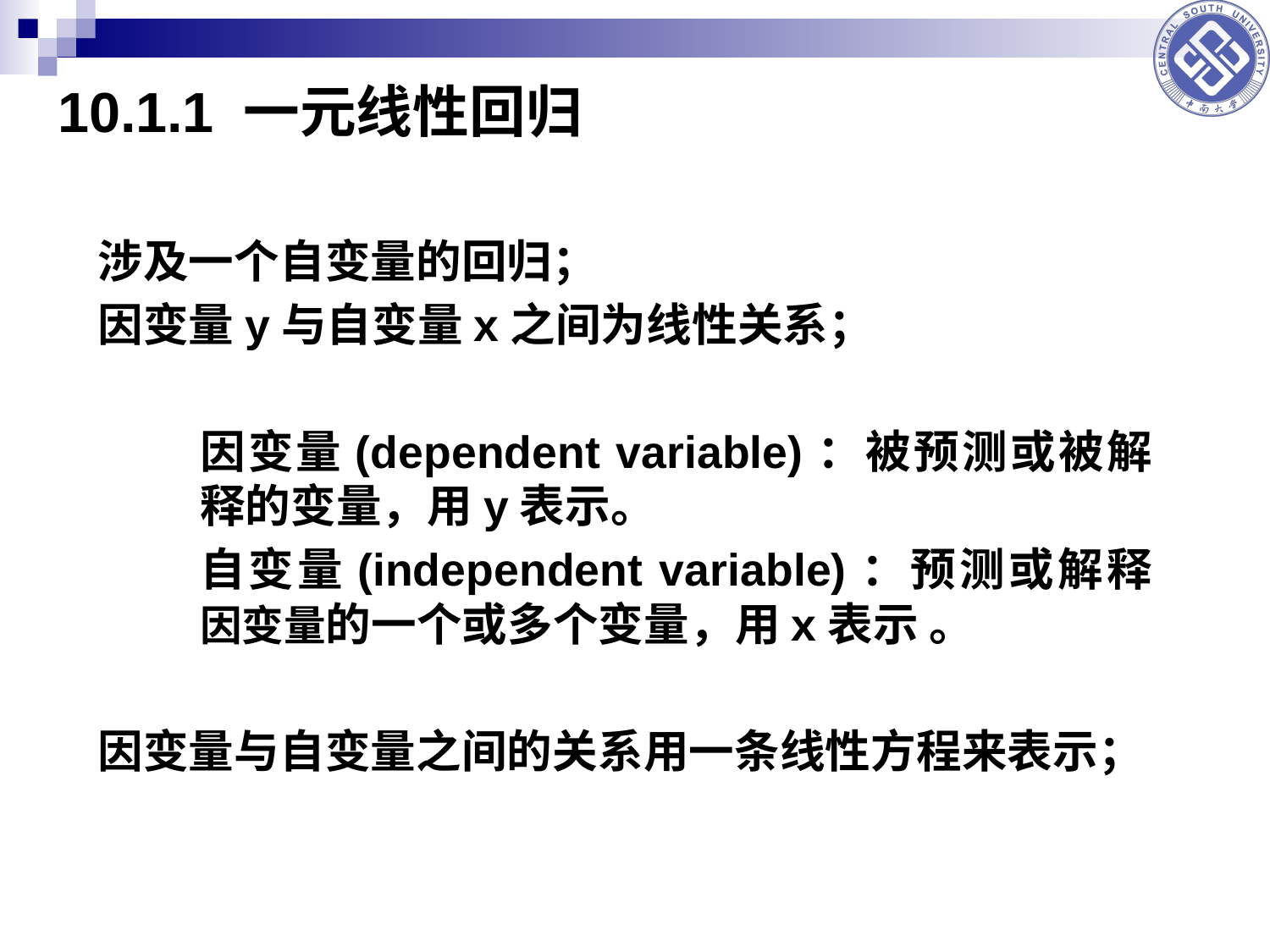

# 10.1.1 一元线性回归
涉及一个自变量的回归；
因变量y与自变量x之间为线性关系；

因变量(dependent variable)：被预测或被解释的变量，用y表示。
自变量(independent variable)：预测或解释因变量的一个或多个变量，用x表示 。

因变量与自变量之间的关系用一条线性方程来表示；